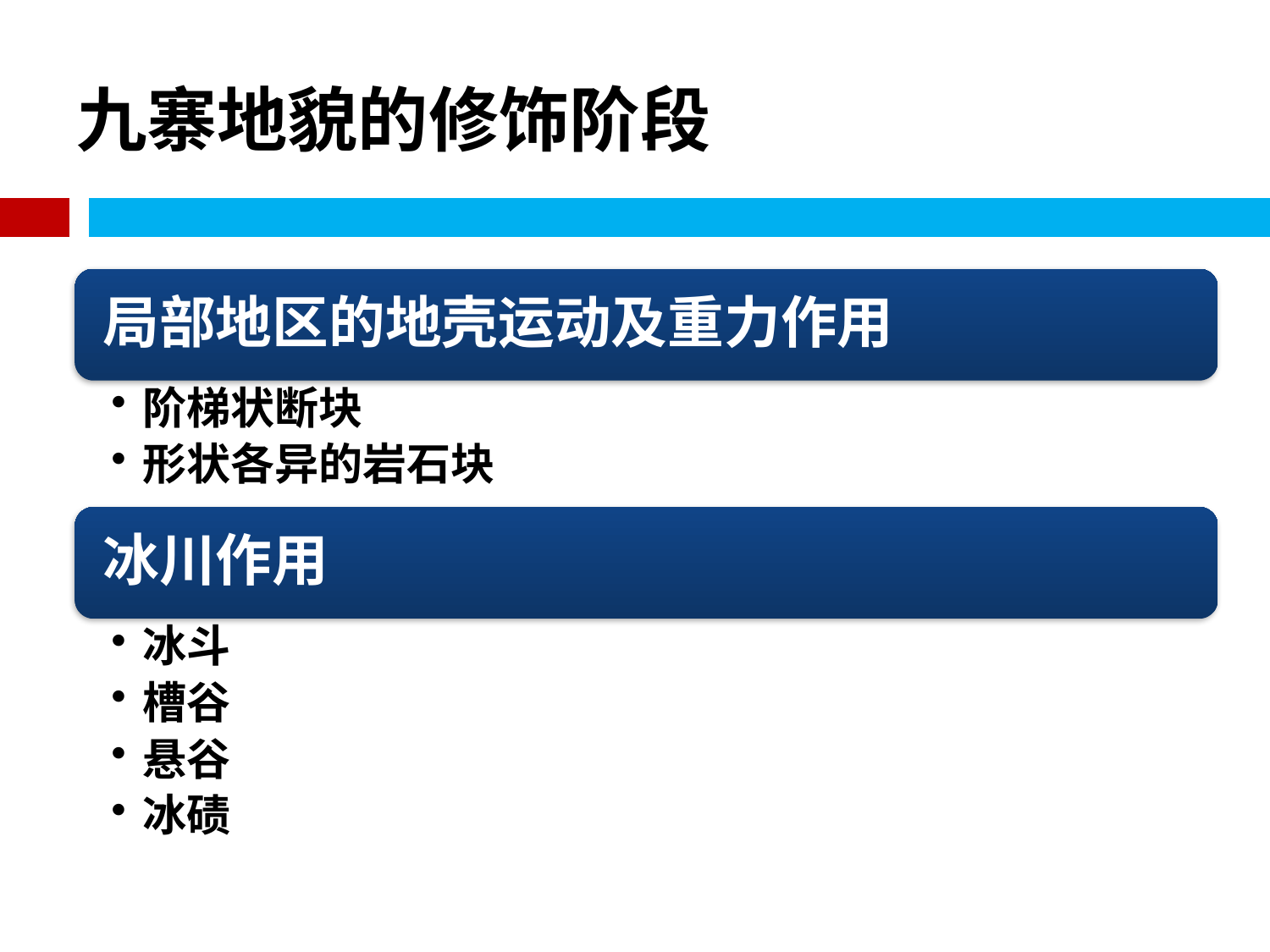

# 九寨地貌的修饰阶段
局部地区的地壳运动及重力作用
阶梯状断块
形状各异的岩石块
冰川作用
冰斗
槽谷
悬谷
冰碛